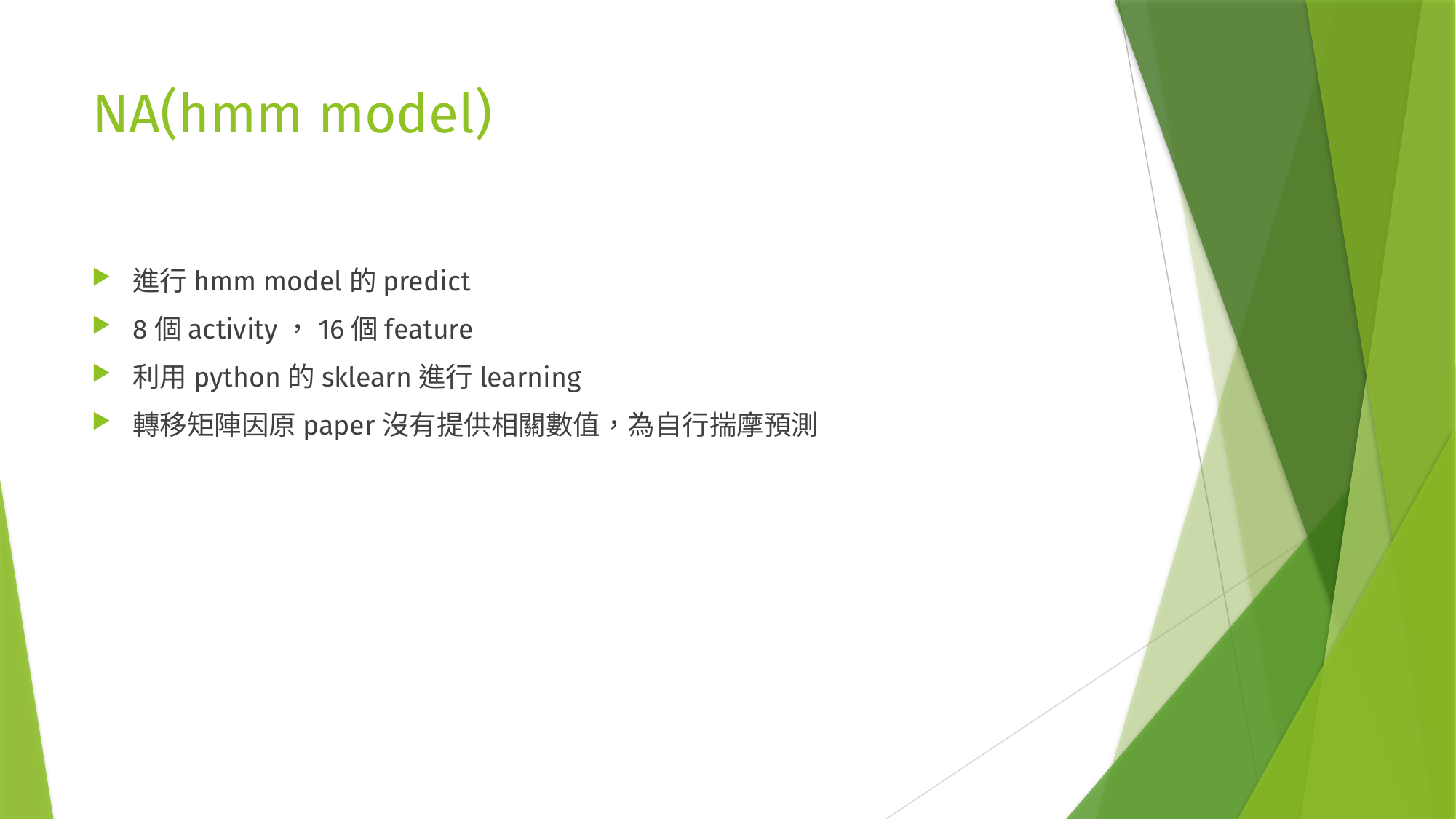

# NA(hmm model)
進行hmm model的predict
8個activity，16個feature
利用python的sklearn進行learning
轉移矩陣因原paper沒有提供相關數值，為自行揣摩預測